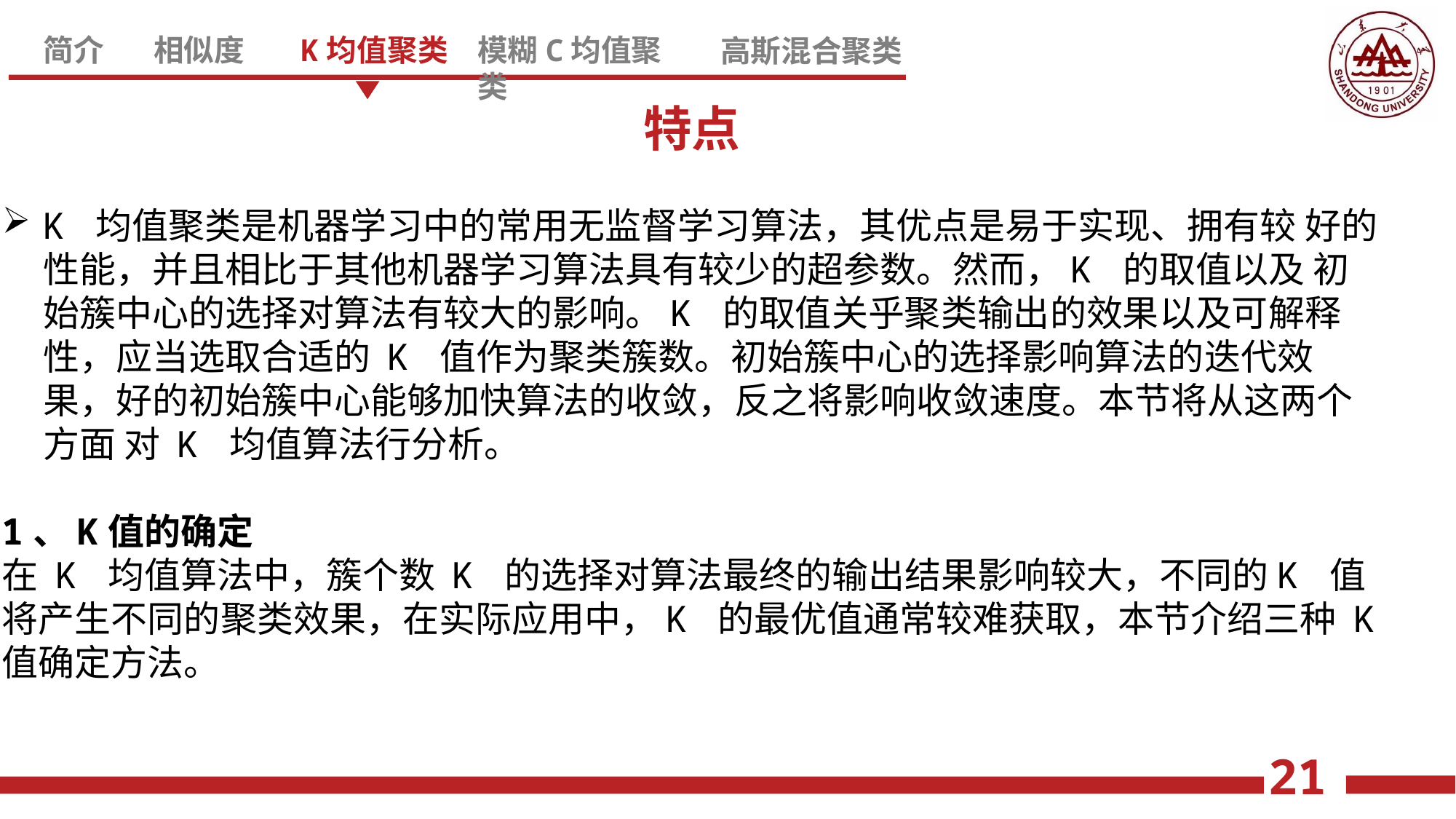

特点
K 均值聚类是机器学习中的常用无监督学习算法，其优点是易于实现、拥有较 好的性能，并且相比于其他机器学习算法具有较少的超参数。然而，K 的取值以及 初始簇中心的选择对算法有较大的影响。K 的取值关乎聚类输出的效果以及可解释性，应当选取合适的 K 值作为聚类簇数。初始簇中心的选择影响算法的迭代效果，好的初始簇中心能够加快算法的收敛，反之将影响收敛速度。本节将从这两个方面 对 K 均值算法行分析。

1、K值的确定
在 K 均值算法中，簇个数 K 的选择对算法最终的输出结果影响较大，不同的K 值将产生不同的聚类效果，在实际应用中，K 的最优值通常较难获取，本节介绍三种 K 值确定方法。